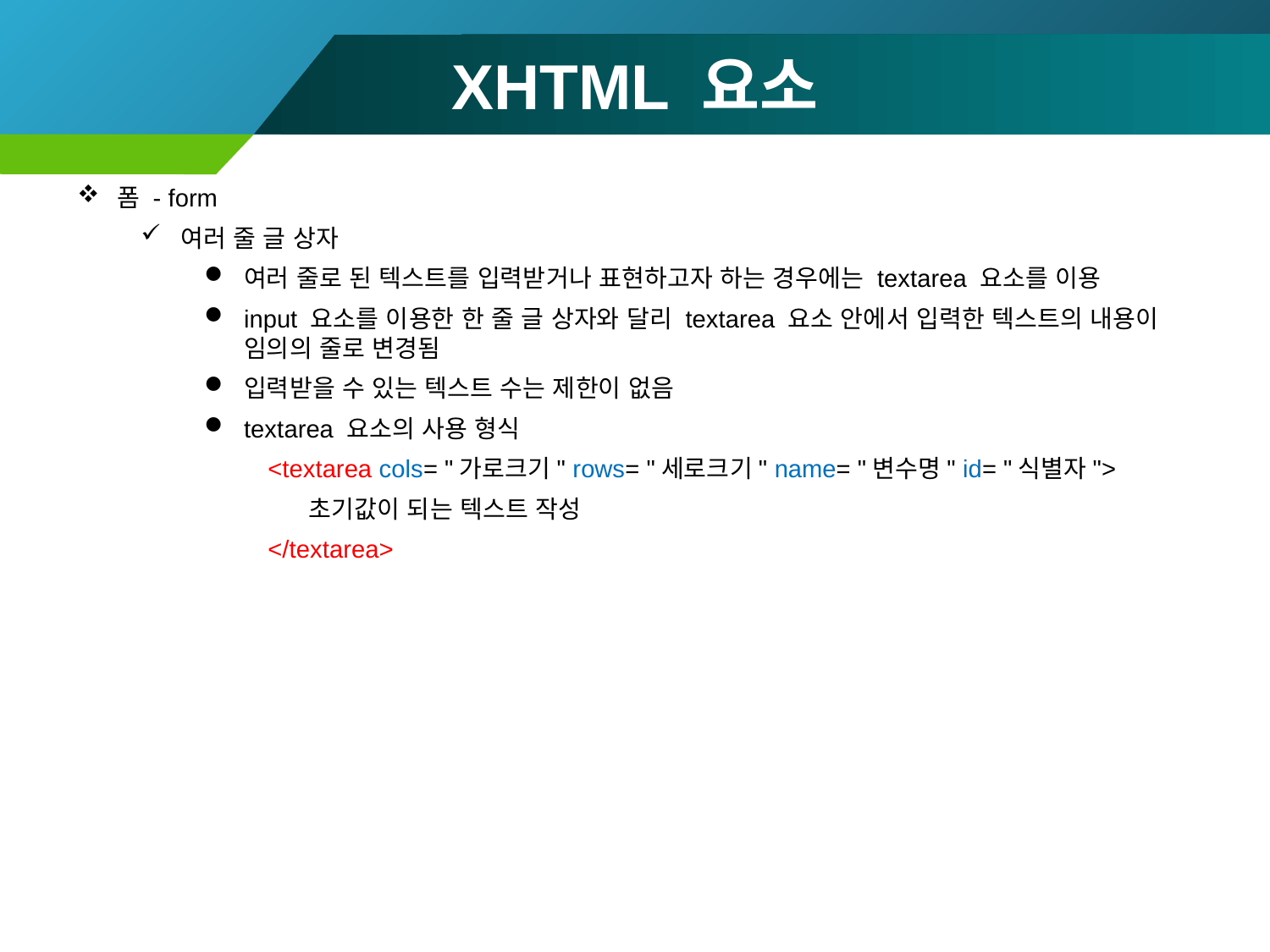

# XHTML 요소
폼 - form
여러 줄 글 상자
여러 줄로 된 텍스트를 입력받거나 표현하고자 하는 경우에는 textarea 요소를 이용
input 요소를 이용한 한 줄 글 상자와 달리 textarea 요소 안에서 입력한 텍스트의 내용이 임의의 줄로 변경됨
입력받을 수 있는 텍스트 수는 제한이 없음
textarea 요소의 사용 형식
<textarea cols= "가로크기" rows= "세로크기" name= "변수명" id= "식별자">
     초기값이 되는 텍스트 작성
</textarea>

126